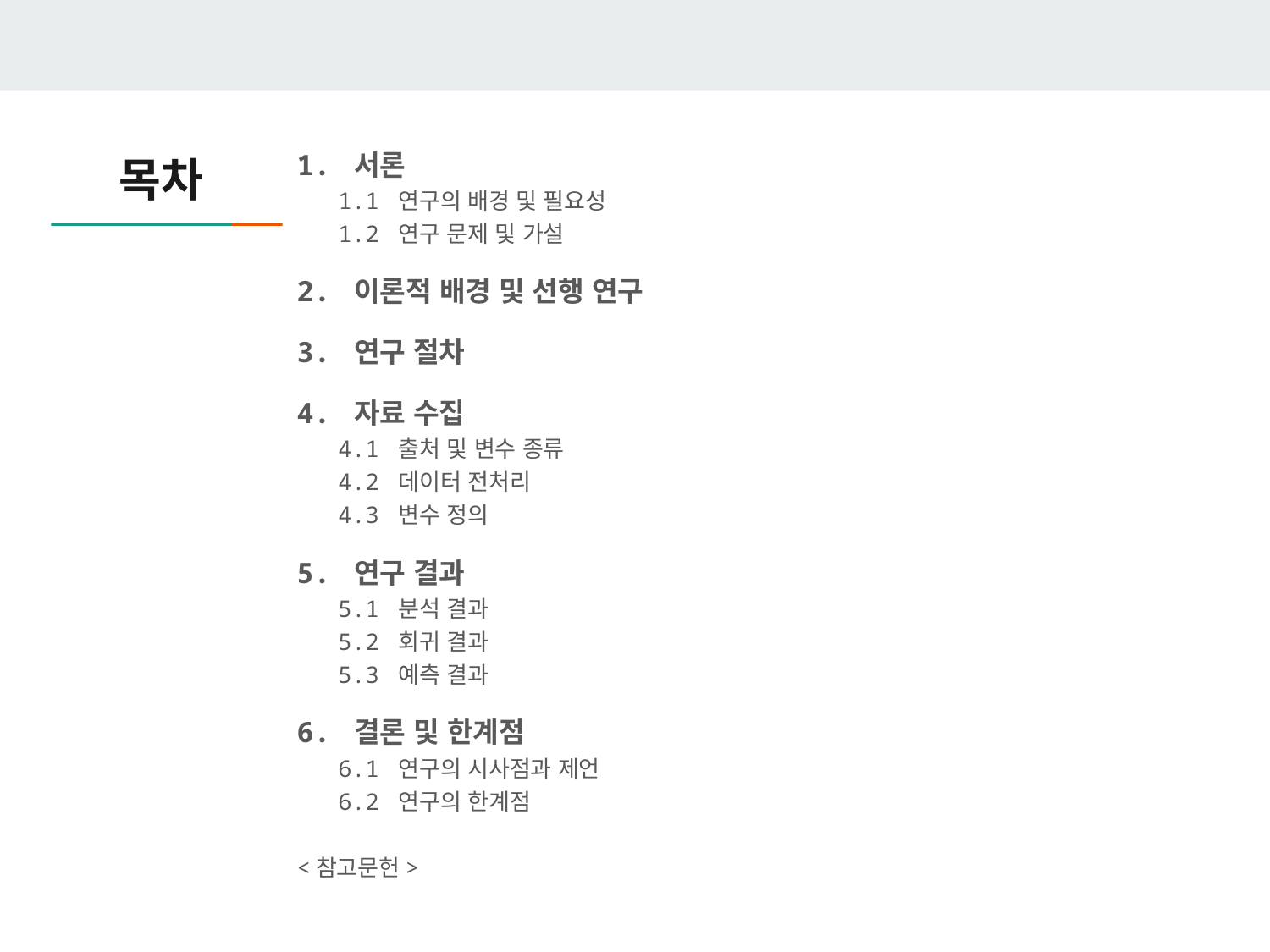

1. 서론
   1.1 연구의 배경 및 필요성
   1.2 연구 문제 및 가설

2. 이론적 배경 및 선행 연구

3. 연구 절차

4. 자료 수집
   4.1 출처 및 변수 종류
   4.2 데이터 전처리
   4.3 변수 정의

5. 연구 결과
   5.1 분석 결과
   5.2 회귀 결과
   5.3 예측 결과

6. 결론 및 한계점
   6.1 연구의 시사점과 제언
   6.2 연구의 한계점

<참고문헌>
# 목차